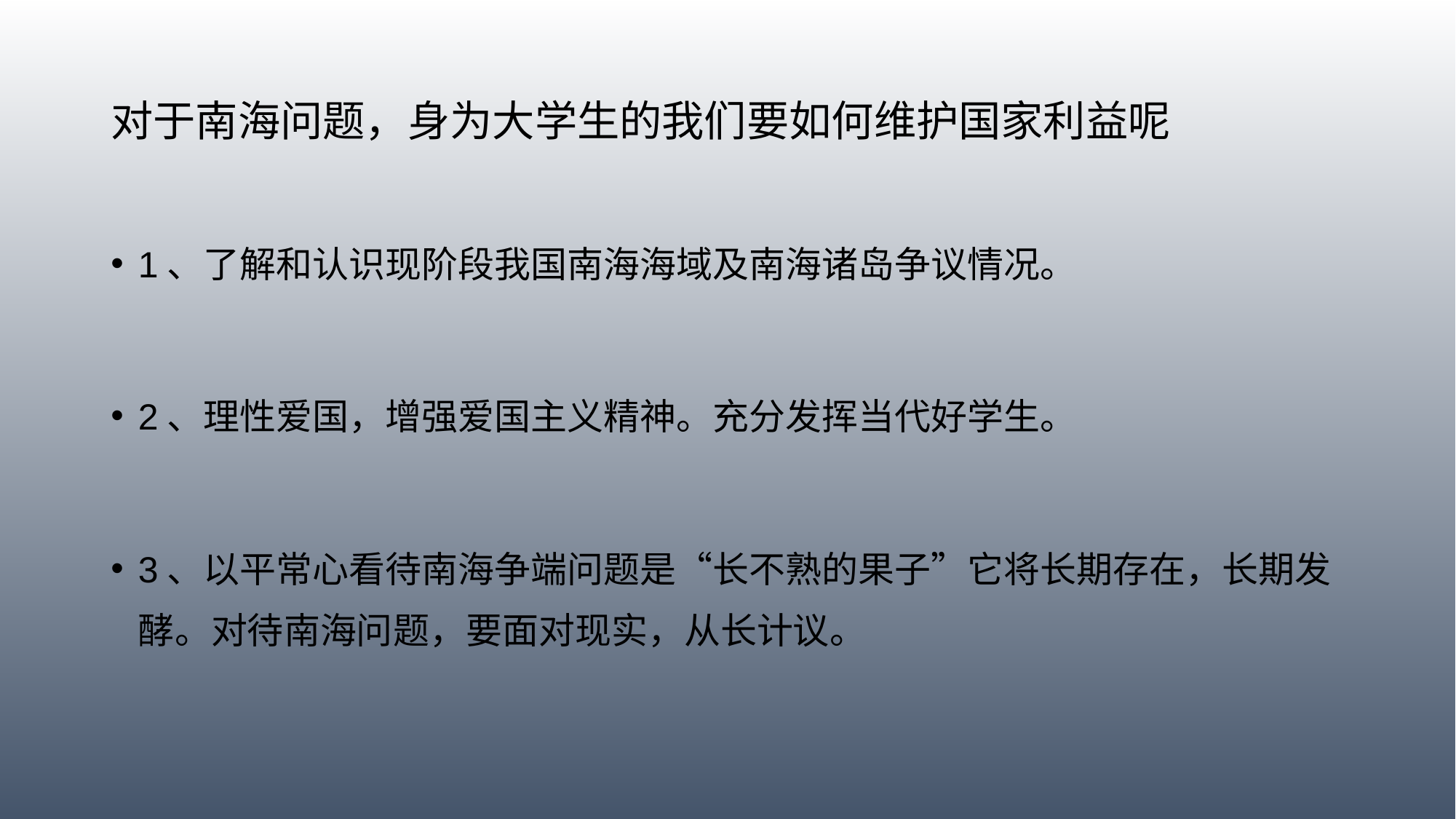

# 对于南海问题，身为大学生的我们要如何维护国家利益呢
1、了解和认识现阶段我国南海海域及南海诸岛争议情况。

2、理性爱国，增强爱国主义精神。充分发挥当代好学生。

3、以平常心看待南海争端问题是“长不熟的果子”它将长期存在，长期发酵。对待南海问题，要面对现实，从长计议。